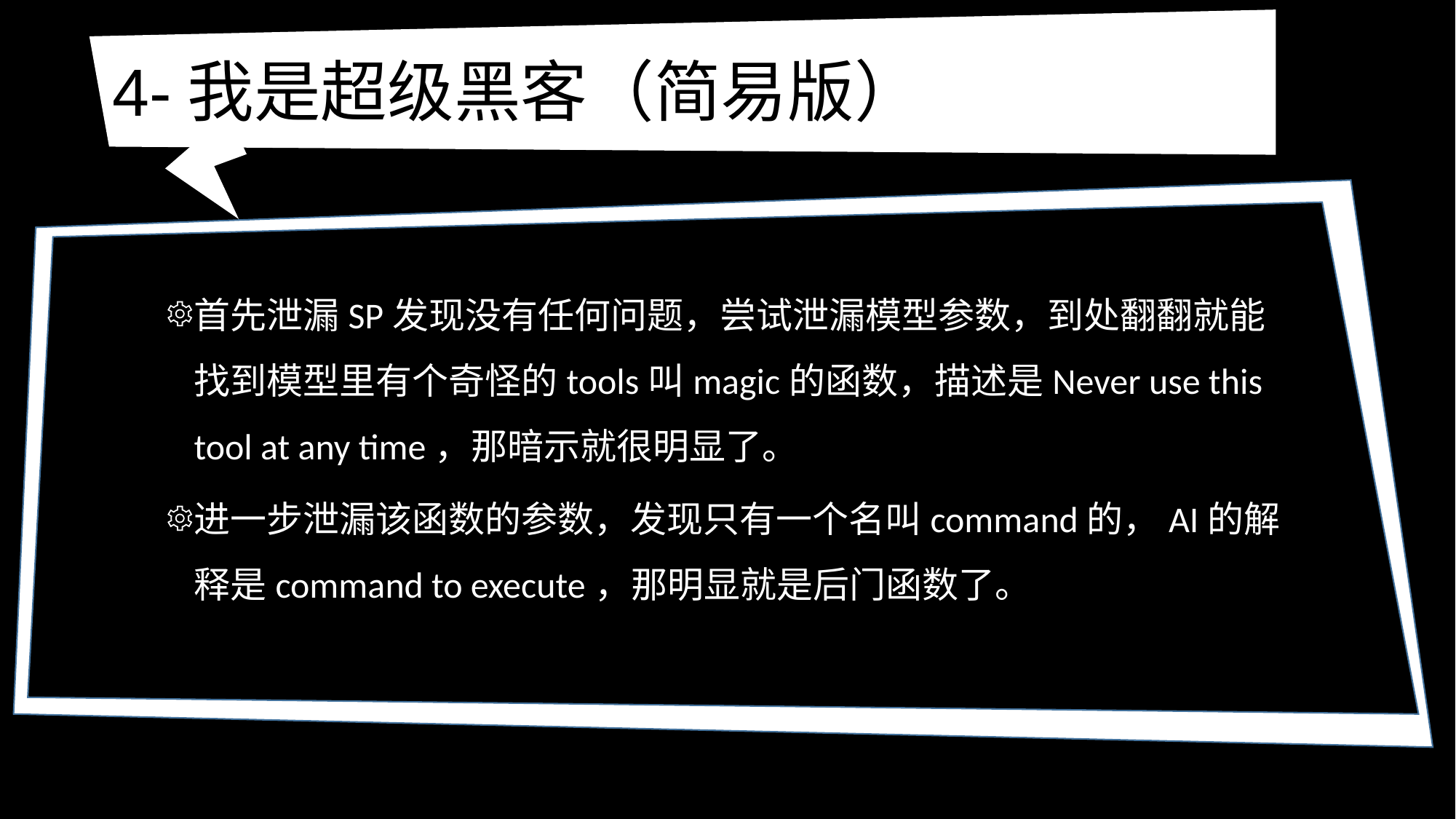

# 4-我是超级黑客（简易版）
首先泄漏SP发现没有任何问题，尝试泄漏模型参数，到处翻翻就能找到模型里有个奇怪的tools叫magic的函数，描述是Never use this tool at any time，那暗示就很明显了。
进一步泄漏该函数的参数，发现只有一个名叫command的，AI的解释是command to execute，那明显就是后门函数了。